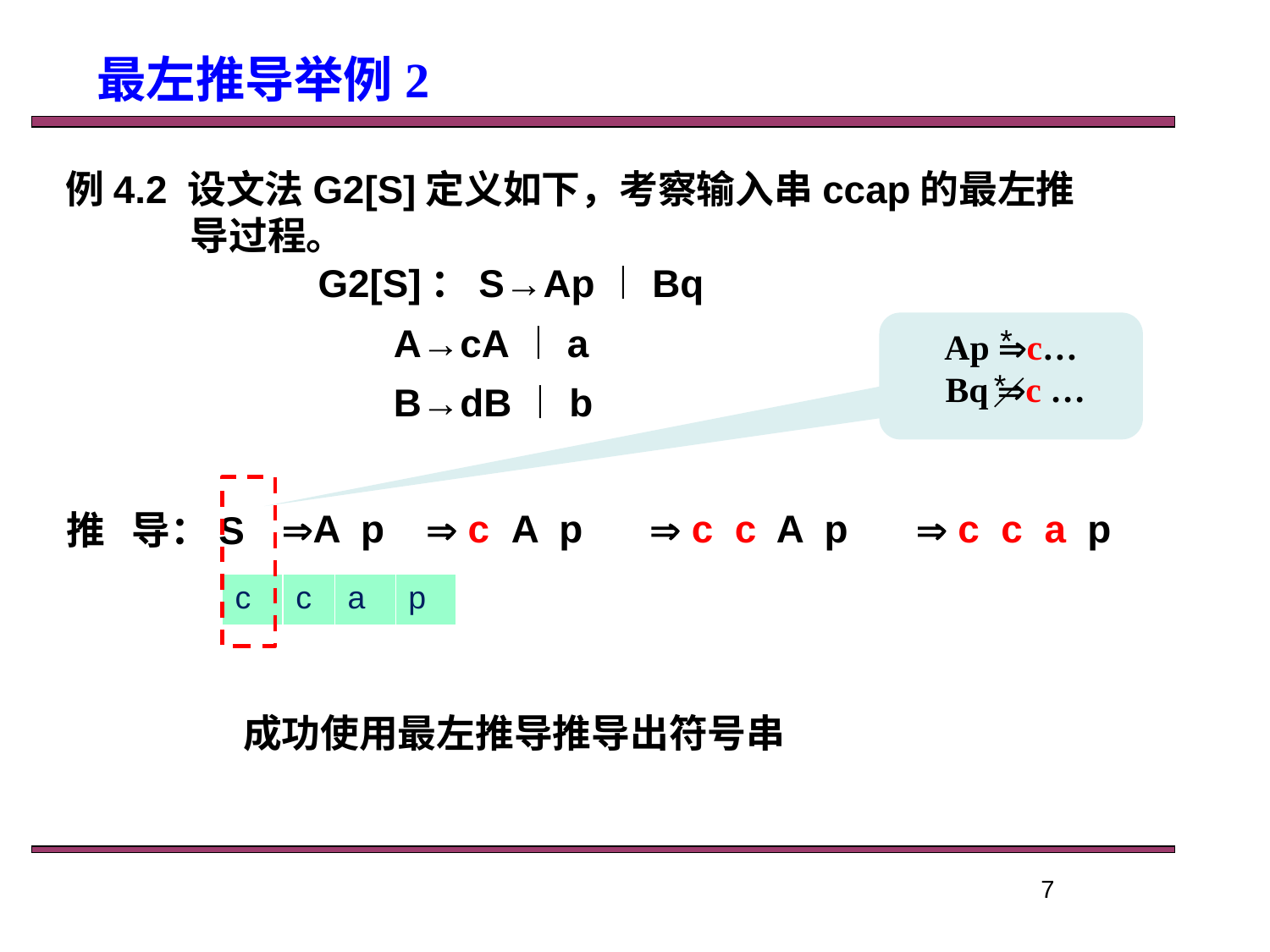

最左推导举例2
例4.2 设文法G2[S]定义如下，考察输入串ccap的最左推导过程。
G2[S]：S→Ap︱Bq
       A→cA︱a
       B→dB︱b
Ap ⇒c…
 Bq ⇒c …
*
*
／

 ⇒A  p
  ⇒ c  A  p
 ⇒ c  c  A  p
 ⇒ c  c  a  p
推   导：S
| c | c | a | p |
| --- | --- | --- | --- |
成功使用最左推导推导出符号串
7